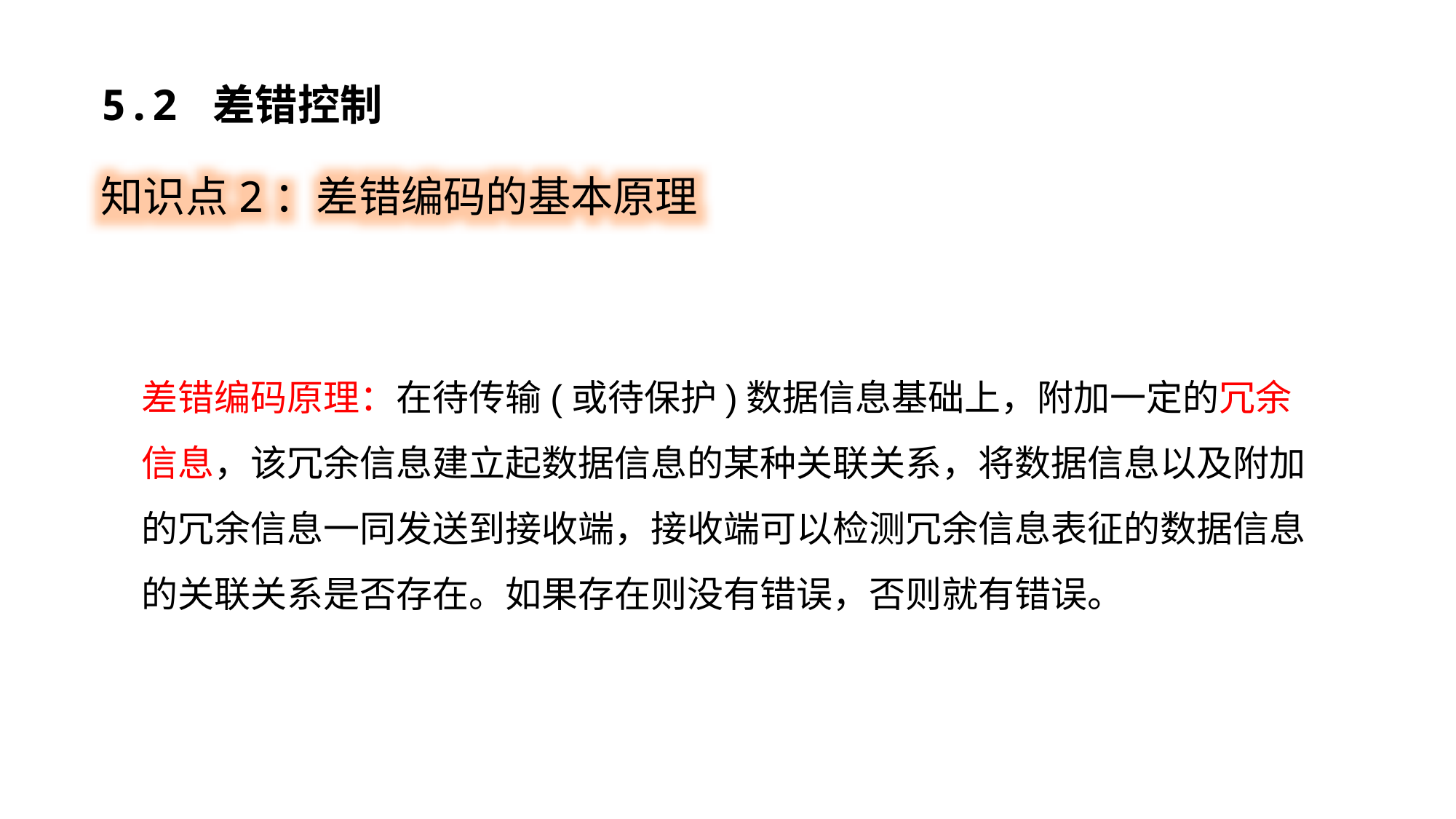

5.2 差错控制
知识点2：差错编码的基本原理
差错编码原理：在待传输(或待保护)数据信息基础上，附加一定的冗余信息，该冗余信息建立起数据信息的某种关联关系，将数据信息以及附加的冗余信息一同发送到接收端，接收端可以检测冗余信息表征的数据信息的关联关系是否存在。如果存在则没有错误，否则就有错误。